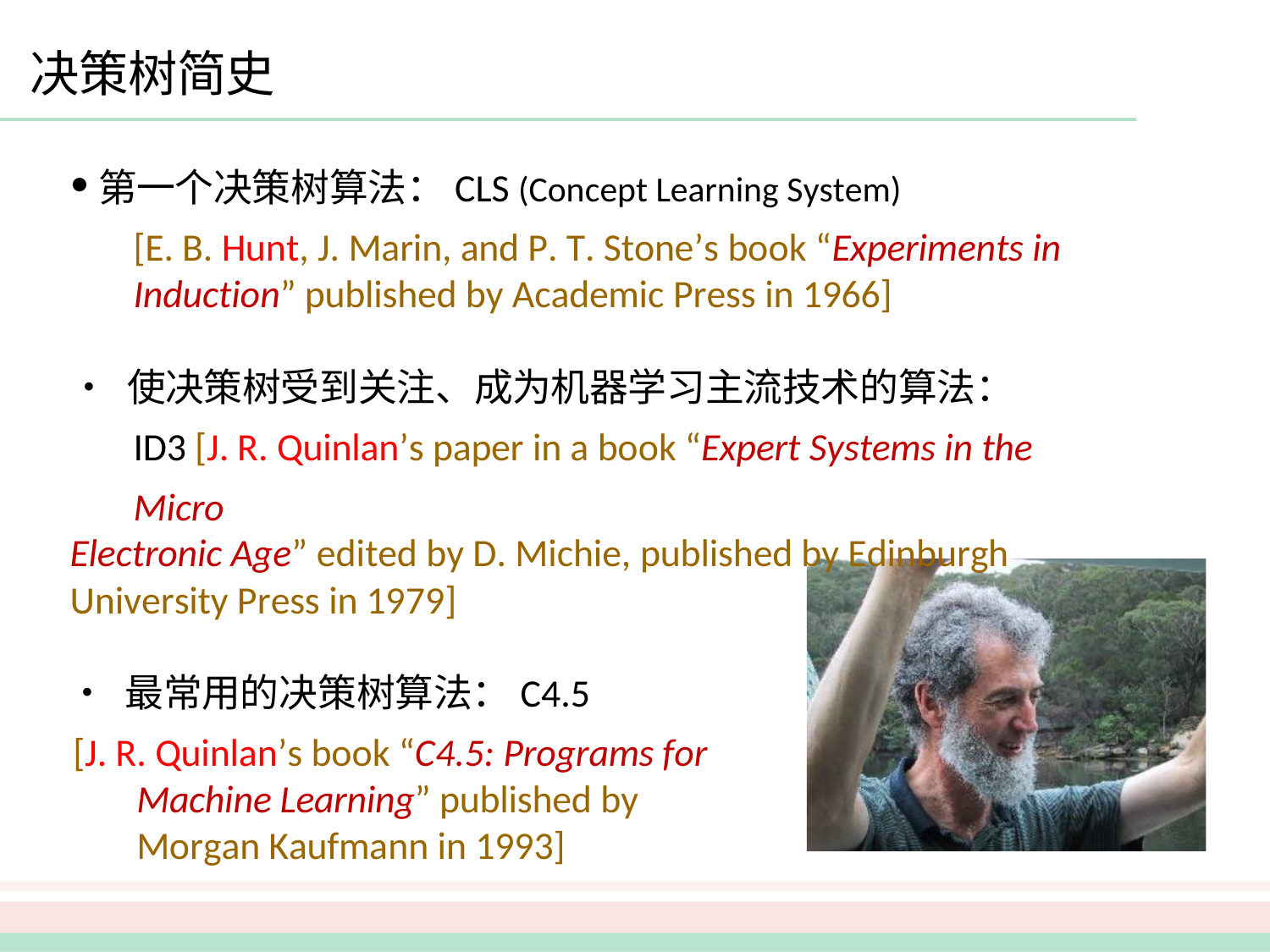

# 决策树简史
第一个决策树算法：CLS (Concept Learning System)
[E. B. Hunt, J. Marin, and P. T. Stone’s book “Experiments in
Induction” published by Academic Press in 1966]
• 使决策树受到关注、成为机器学习主流技术的算法：ID3 [J. R. Quinlan’s paper in a book “Expert Systems in the Micro
Electronic Age” edited by D. Michie, published by Edinburgh
University Press in 1979]

• 最常用的决策树算法：C4.5
[J. R. Quinlan’s book “C4.5: Programs for Machine Learning” published by Morgan Kaufmann in 1993]